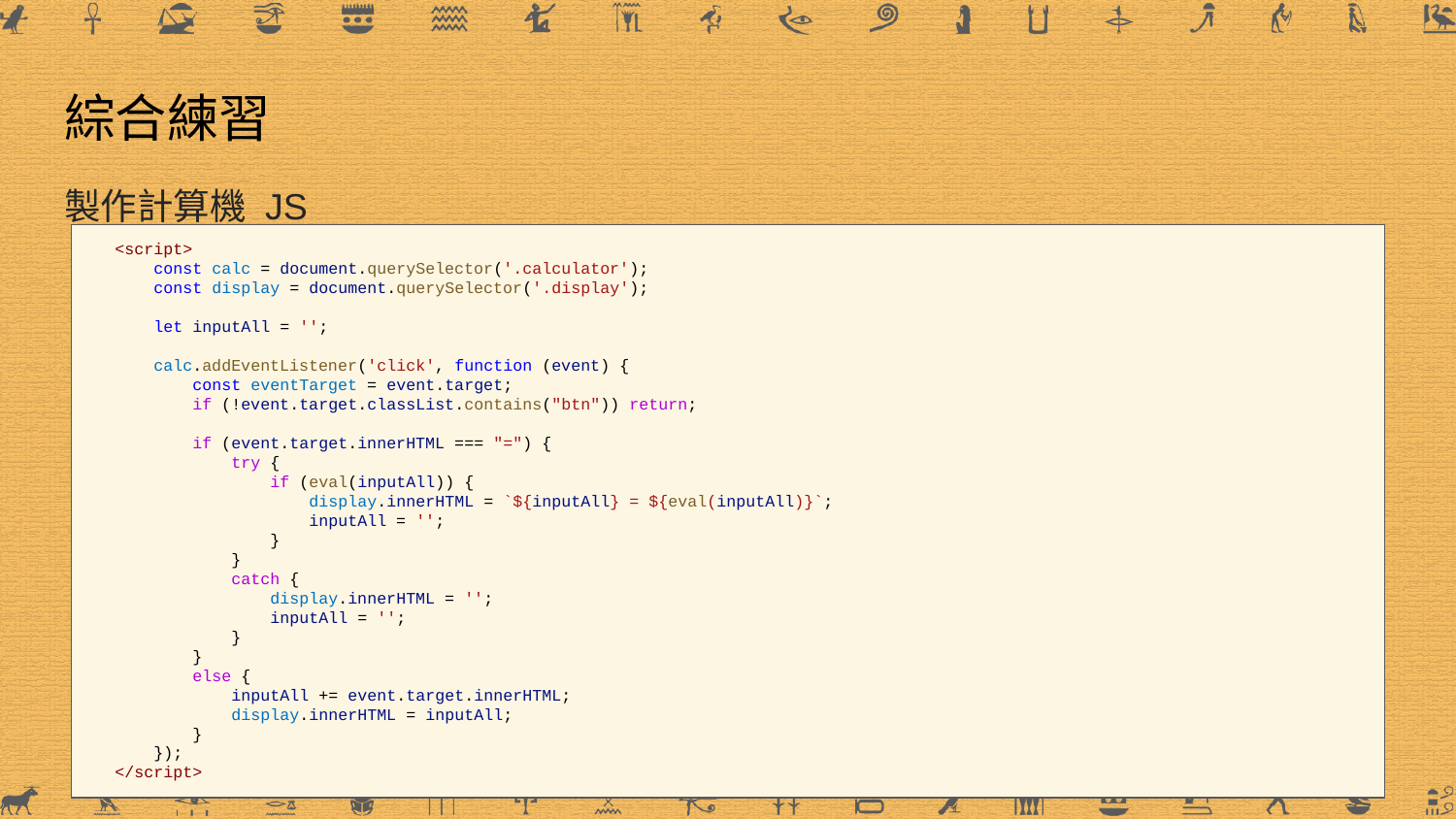

# 綜合練習
製作計算機 JS
   <script>
       const calc = document.querySelector('.calculator');
       const display = document.querySelector('.display');

       let inputAll = '';

       calc.addEventListener('click', function (event) {
           const eventTarget = event.target;
           if (!event.target.classList.contains("btn")) return;

           if (event.target.innerHTML === "=") {
               try {
                   if (eval(inputAll)) {
                       display.innerHTML = `${inputAll} = ${eval(inputAll)}`;
                       inputAll = '';
                   }
               }
               catch {
                   display.innerHTML = '';
                   inputAll = '';
               }
           }
           else {
               inputAll += event.target.innerHTML;
               display.innerHTML = inputAll;
           }
       });
   </script>